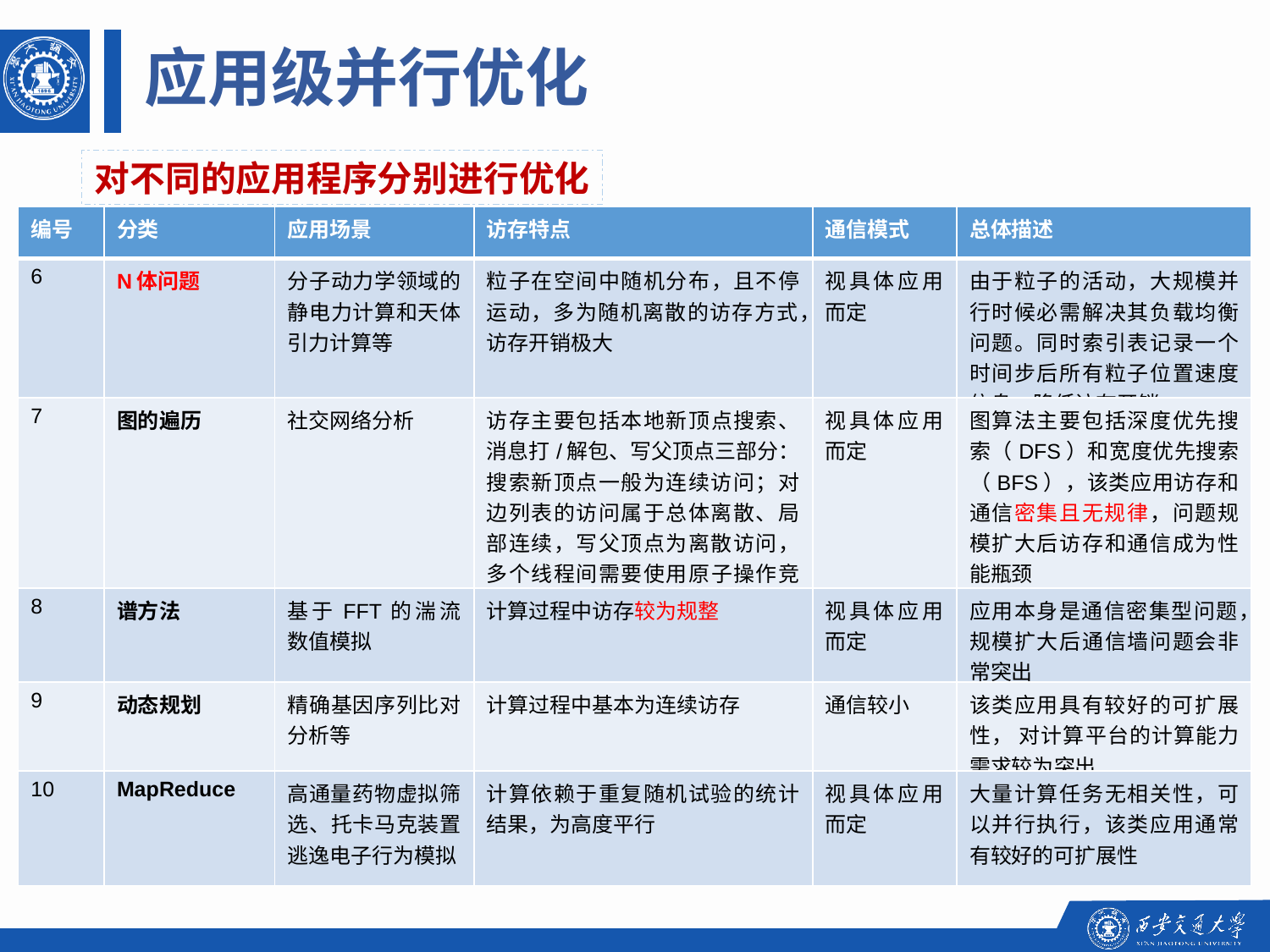

应用级并行优化
对不同的应用程序分别进行优化
| 编号 | 分类 | 应用场景 | 访存特点 | 通信模式 | 总体描述 |
| --- | --- | --- | --- | --- | --- |
| 6 | N体问题 | 分子动力学领域的静电力计算和天体引力计算等 | 粒子在空间中随机分布，且不停运动，多为随机离散的访存方式，访存开销极大 | 视具体应用而定 | 由于粒子的活动，大规模并行时候必需解决其负载均衡问题。同时索引表记录一个时间步后所有粒子位置速度信息，降低访存开销 |
| 7 | 图的遍历 | 社交网络分析 | 访存主要包括本地新顶点搜索、消息打/解包、写父顶点三部分：搜索新顶点一般为连续访问；对边列表的访问属于总体离散、局部连续，写父顶点为离散访问，多个线程间需要使用原子操作竞争写父顶点。访存不规则 | 视具体应用而定 | 图算法主要包括深度优先搜索（DFS）和宽度优先搜索（BFS），该类应用访存和通信密集且无规律，问题规模扩大后访存和通信成为性能瓶颈 |
| 8 | 谱方法 | 基于FFT的湍流数值模拟 | 计算过程中访存较为规整 | 视具体应用而定 | 应用本身是通信密集型问题，规模扩大后通信墙问题会非常突出 |
| 9 | 动态规划 | 精确基因序列比对分析等 | 计算过程中基本为连续访存 | 通信较小 | 该类应用具有较好的可扩展性， 对计算平台的计算能力需求较为突出 |
| 10 | MapReduce | 高通量药物虚拟筛选、托卡马克装置逃逸电子行为模拟 | 计算依赖于重复随机试验的统计结果，为高度平行 | 视具体应用而定 | 大量计算任务无相关性，可以并行执行，该类应用通常有较好的可扩展性 |